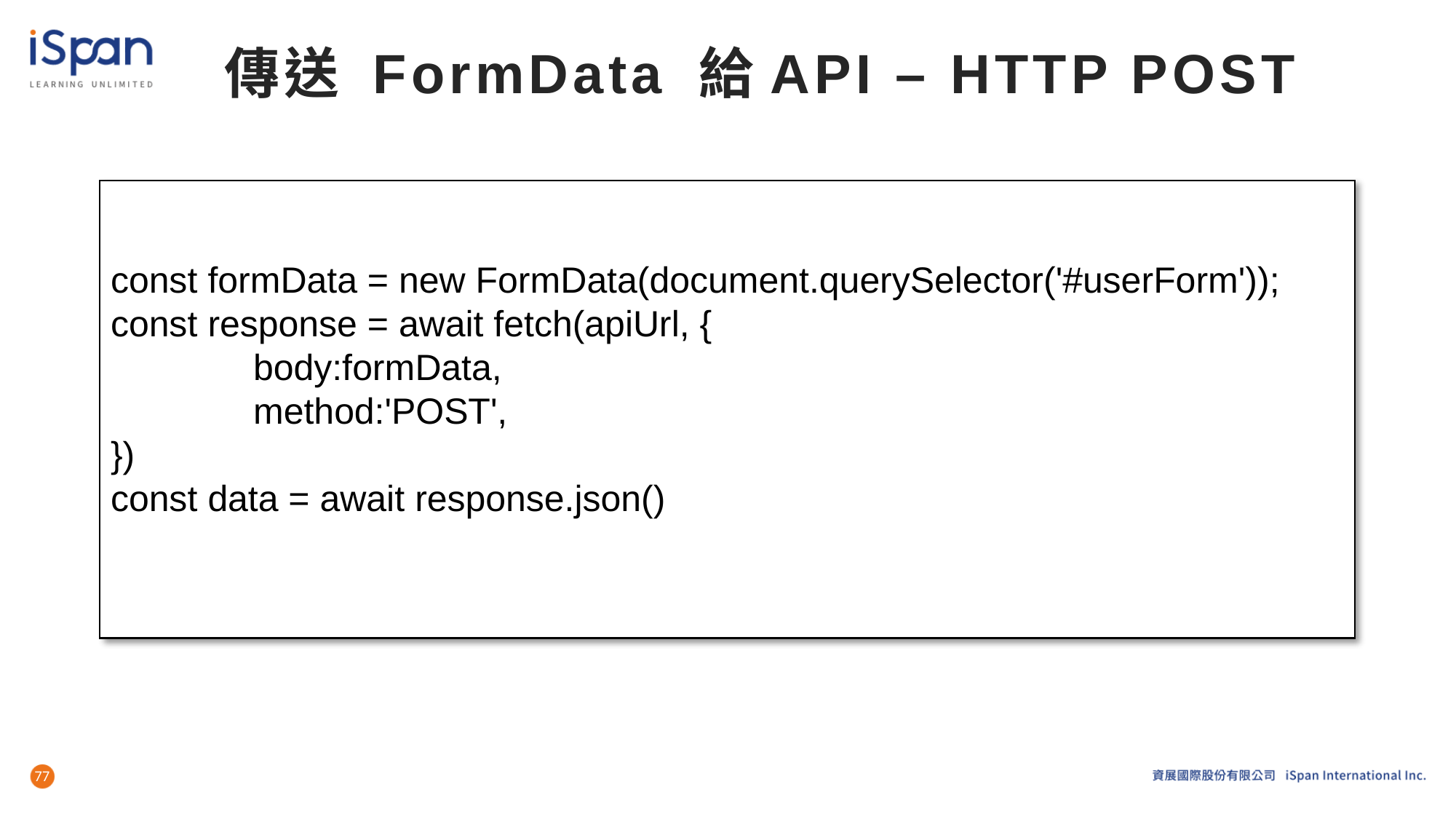

# 傳送 FormData 給API – HTTP POST

const formData = new FormData(document.querySelector('#userForm'));
const response = await fetch(apiUrl, {
              body:formData,
              method:'POST',
})
const data = await response.json()

77